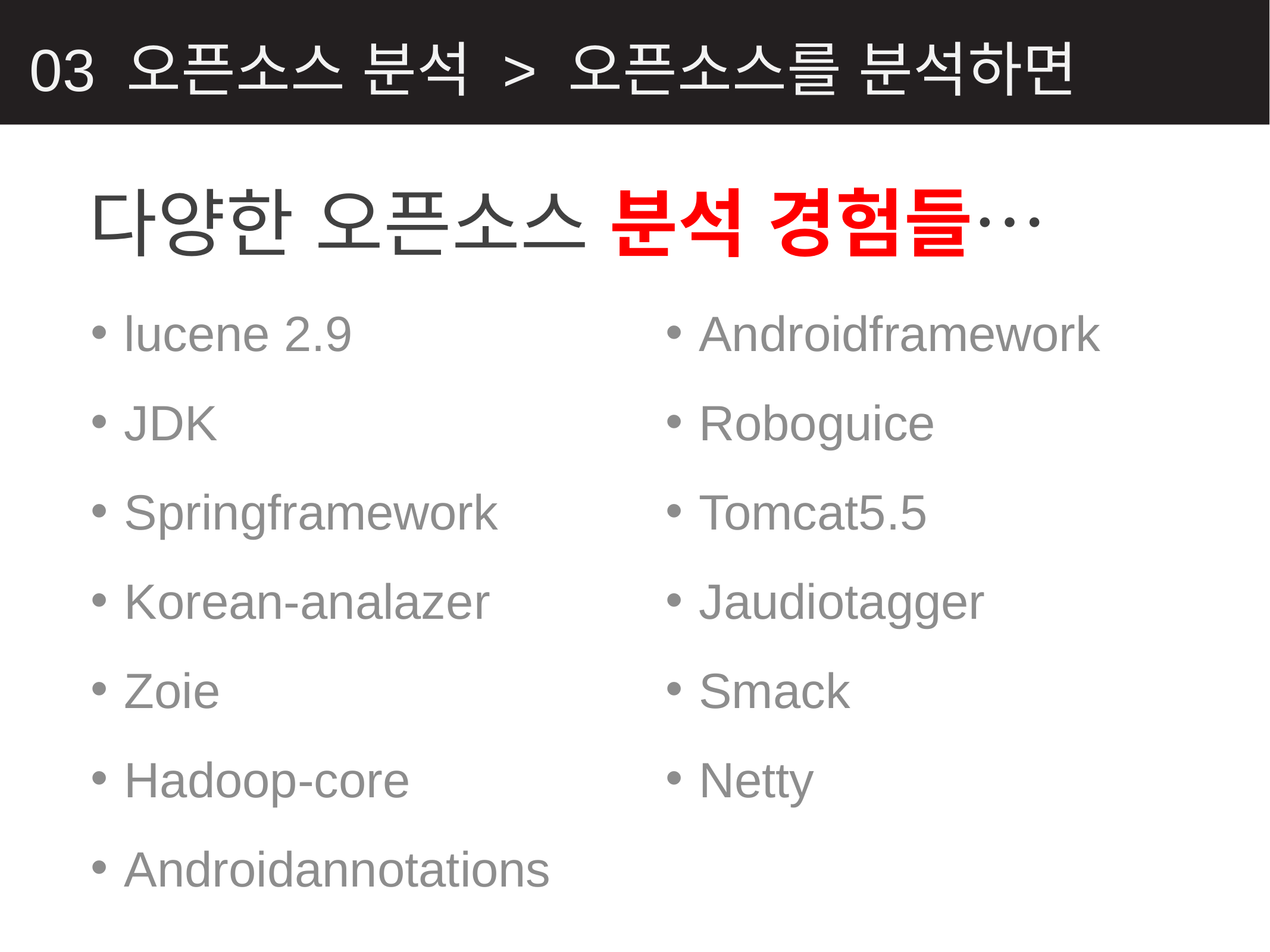

03 오픈소스 분석 > 오픈소스를 분석하면
다양한 오픈소스 분석 경험들…
lucene 2.9
JDK
Springframework
Korean-analazer
Zoie
Hadoop-core
Androidannotations
Androidframework
Roboguice
Tomcat5.5
Jaudiotagger
Smack
Netty